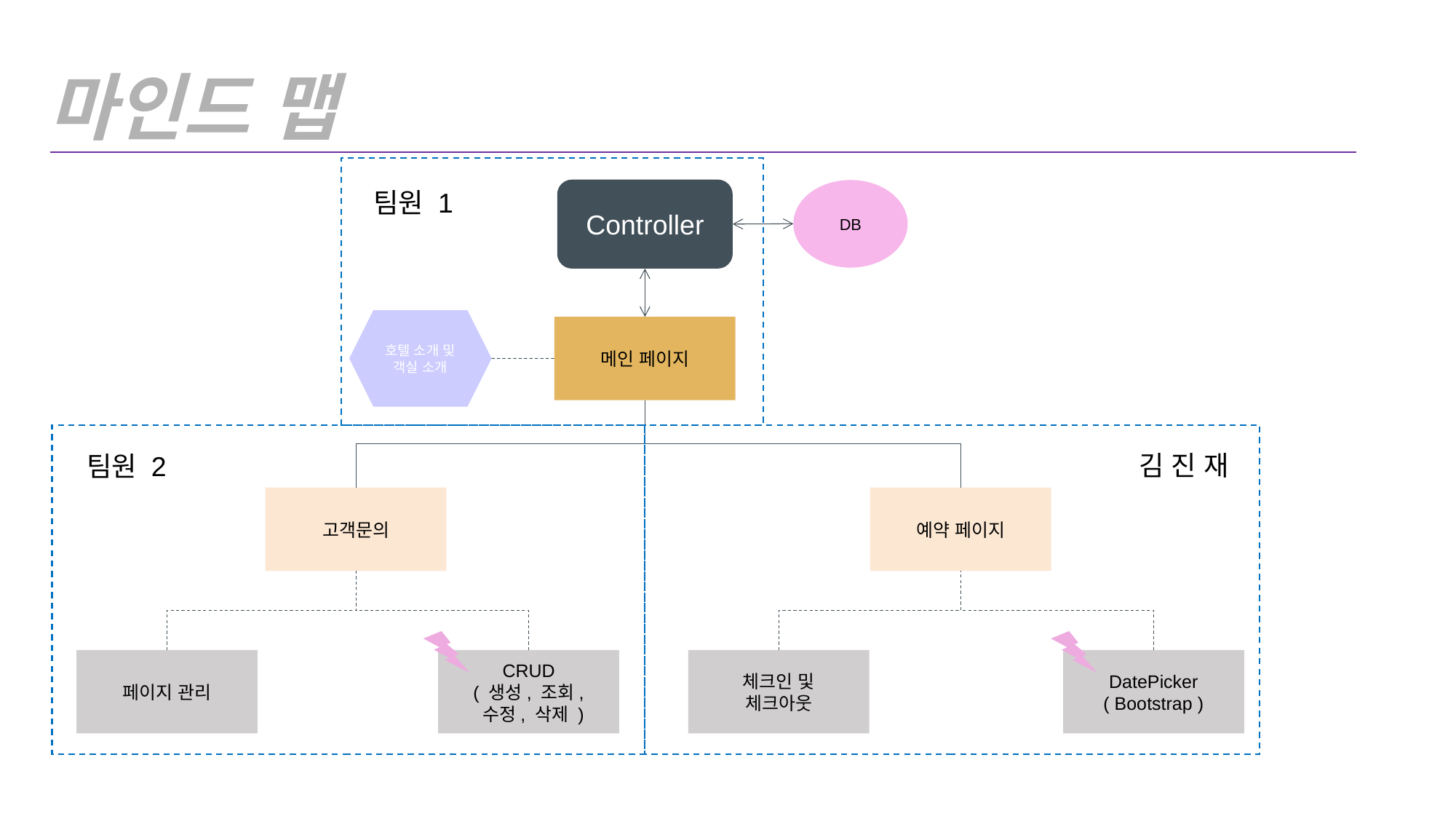

마인드 맵

Controller
DB
팀원 1
호텔 소개 및 객실 소개
메인 페이지

김 진 재
팀원 2
고객문의
예약 페이지

페이지 관리
CRUD
( 생성, 조회,
 수정, 삭제 )
체크인 및
체크아웃
DatePicker
( Bootstrap )